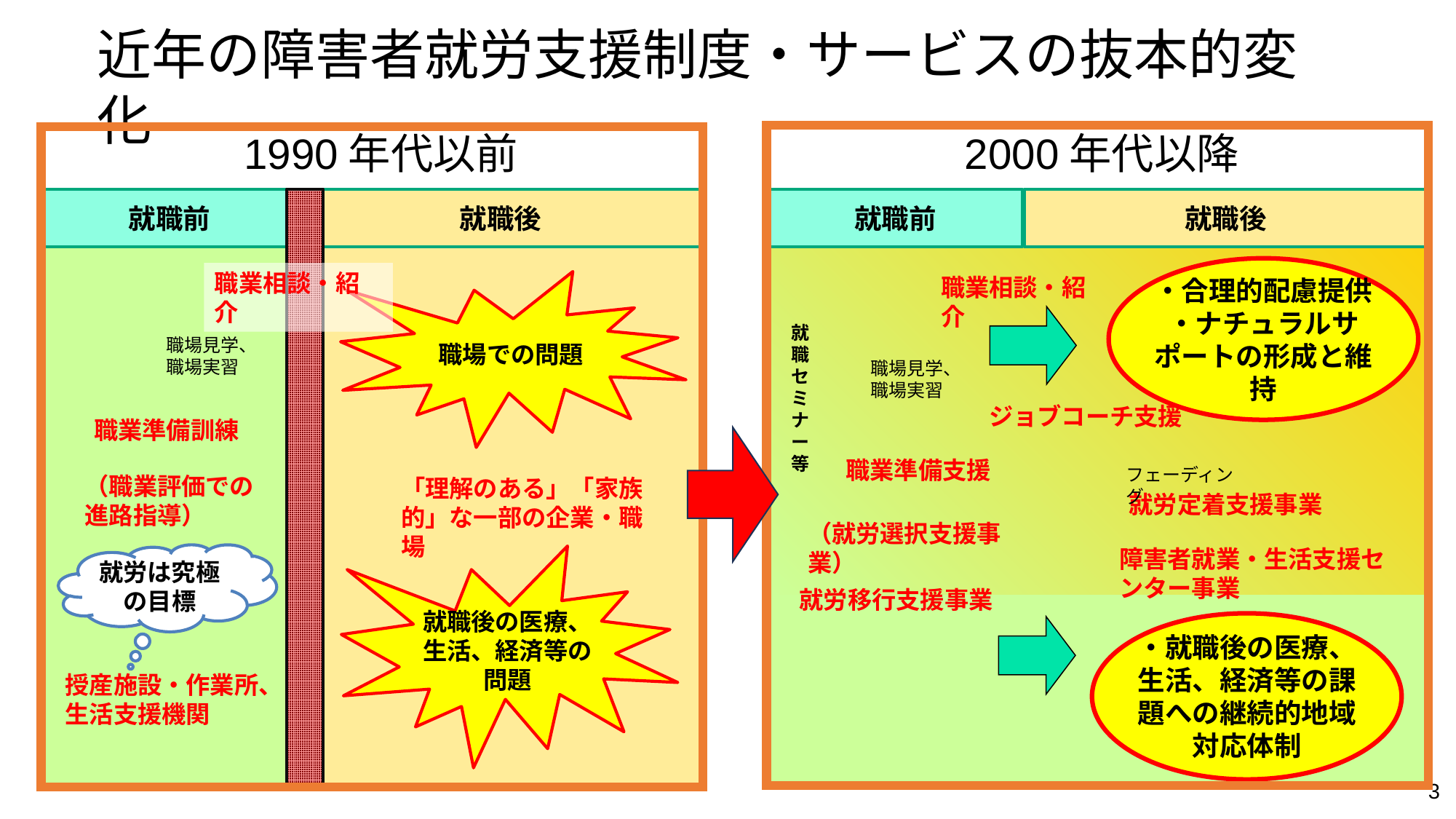

近年の障害者就労支援制度・サービスの抜本的変化
1990年代以前
2000年代以降

就職前

就職後

職場での問題
職業準備訓練
「理解のある」「家族的」な一部の企業・職場
就労は究極の目標
就職後の医療、生活、経済等の問題
授産施設・作業所、生活支援機関
就職前
就職後

職業相談・紹介

就職セミナー等
職場見学、職場実習
ジョブコーチ支援
職業準備支援
障害者就業・生活支援センター事業
就労移行支援事業

・合理的配慮提供
・ナチュラルサポートの形成と維持
職業相談・紹介
職場見学、職場実習

フェーディング
（職業評価での進路指導）
就労定着支援事業
（就労選択支援事業）
・就職後の医療、生活、経済等の課題への継続的地域対応体制
3